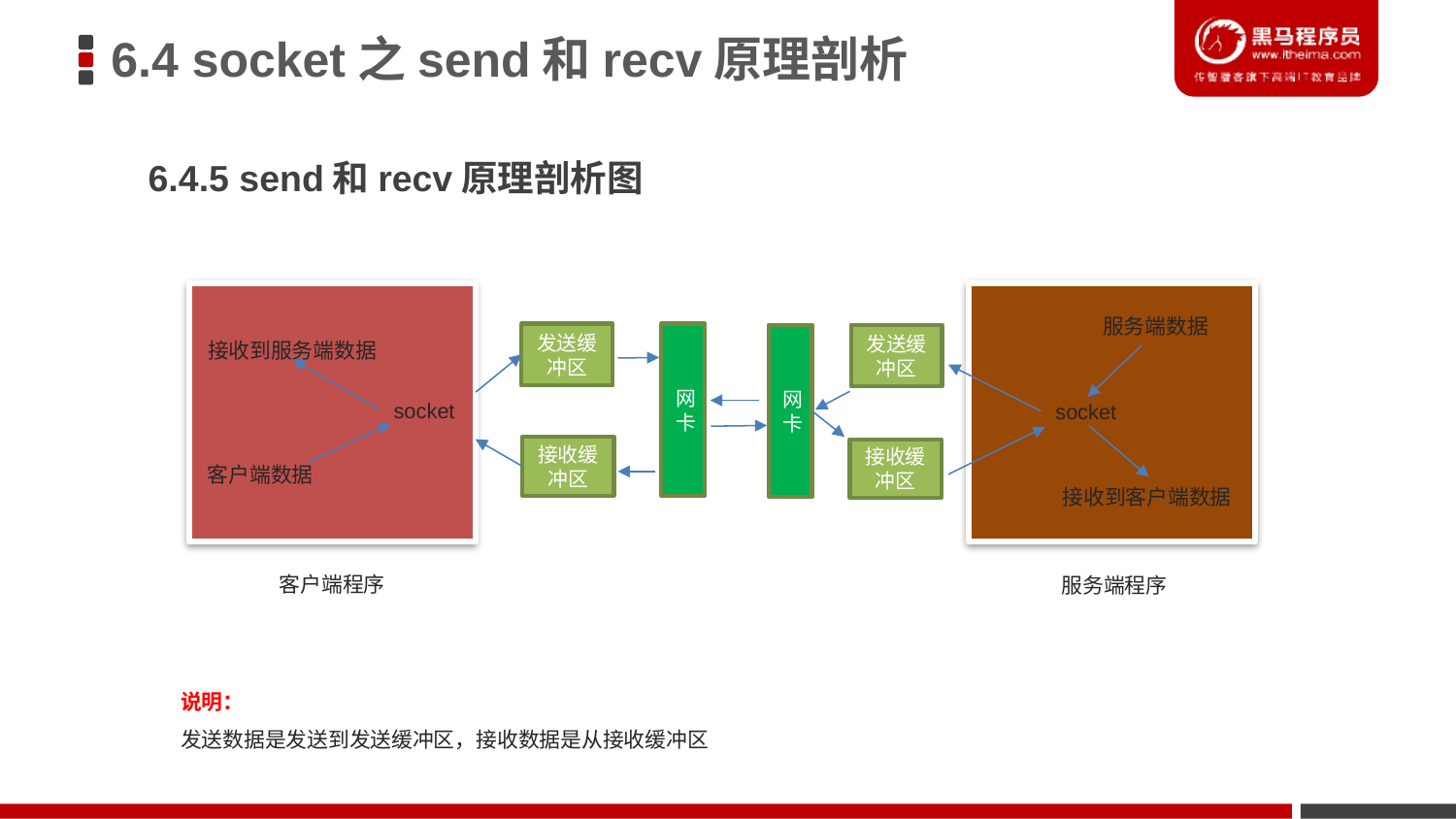

6.4 socket之send和recv原理剖析
6.4.5 send和recv原理剖析图

服务端数据
发送缓冲区
网卡
网卡
发送缓冲区
接收到服务端数据
socket
socket
接收缓冲区
接收缓冲区
客户端数据
接收到客户端数据
客户端程序
服务端程序
说明：
发送数据是发送到发送缓冲区，接收数据是从接收缓冲区